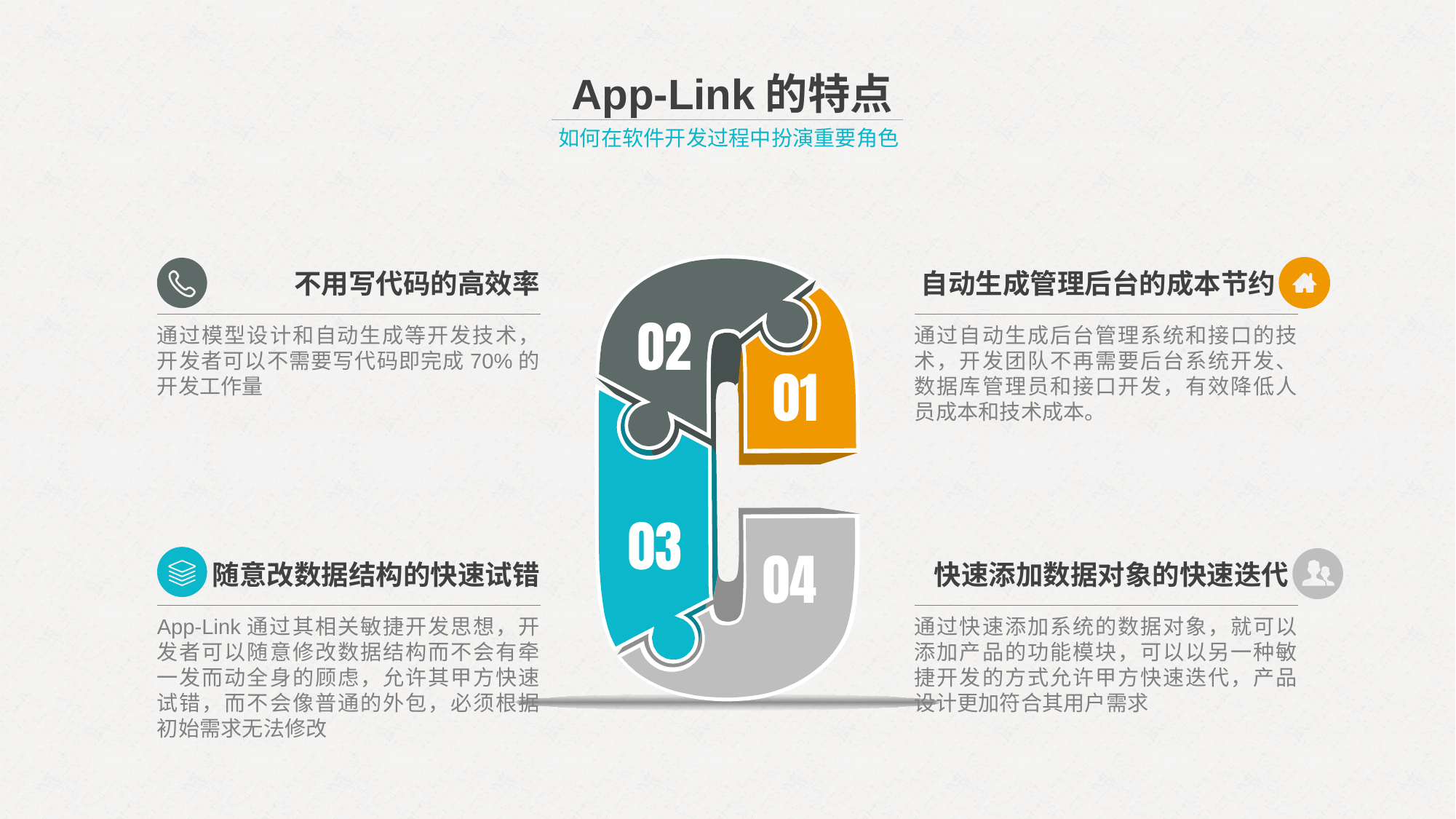

App-Link的特点
如何在软件开发过程中扮演重要角色

02

01

03

04

不用写代码的高效率
自动生成管理后台的成本节约
通过模型设计和自动生成等开发技术，开发者可以不需要写代码即完成70%的开发工作量
通过自动生成后台管理系统和接口的技术，开发团队不再需要后台系统开发、数据库管理员和接口开发，有效降低人员成本和技术成本。

随意改数据结构的快速试错
快速添加数据对象的快速迭代
App-Link通过其相关敏捷开发思想，开发者可以随意修改数据结构而不会有牵一发而动全身的顾虑，允许其甲方快速试错，而不会像普通的外包，必须根据初始需求无法修改
通过快速添加系统的数据对象，就可以添加产品的功能模块，可以以另一种敏捷开发的方式允许甲方快速迭代，产品设计更加符合其用户需求